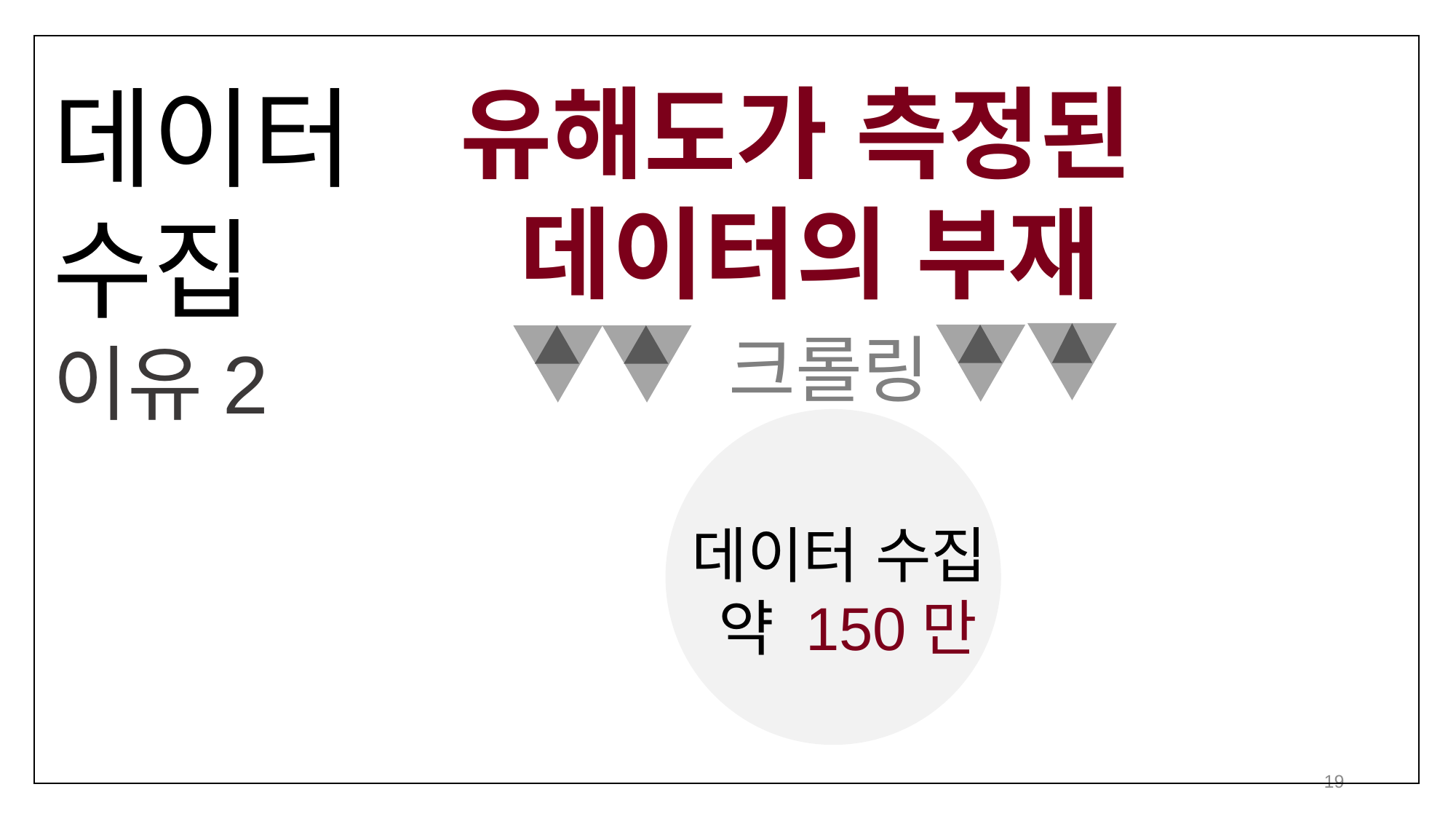

데이터
수집
이유2
유해도가 측정된
데이터의 부재
크롤링

 데이터 수집
  약 150만

19